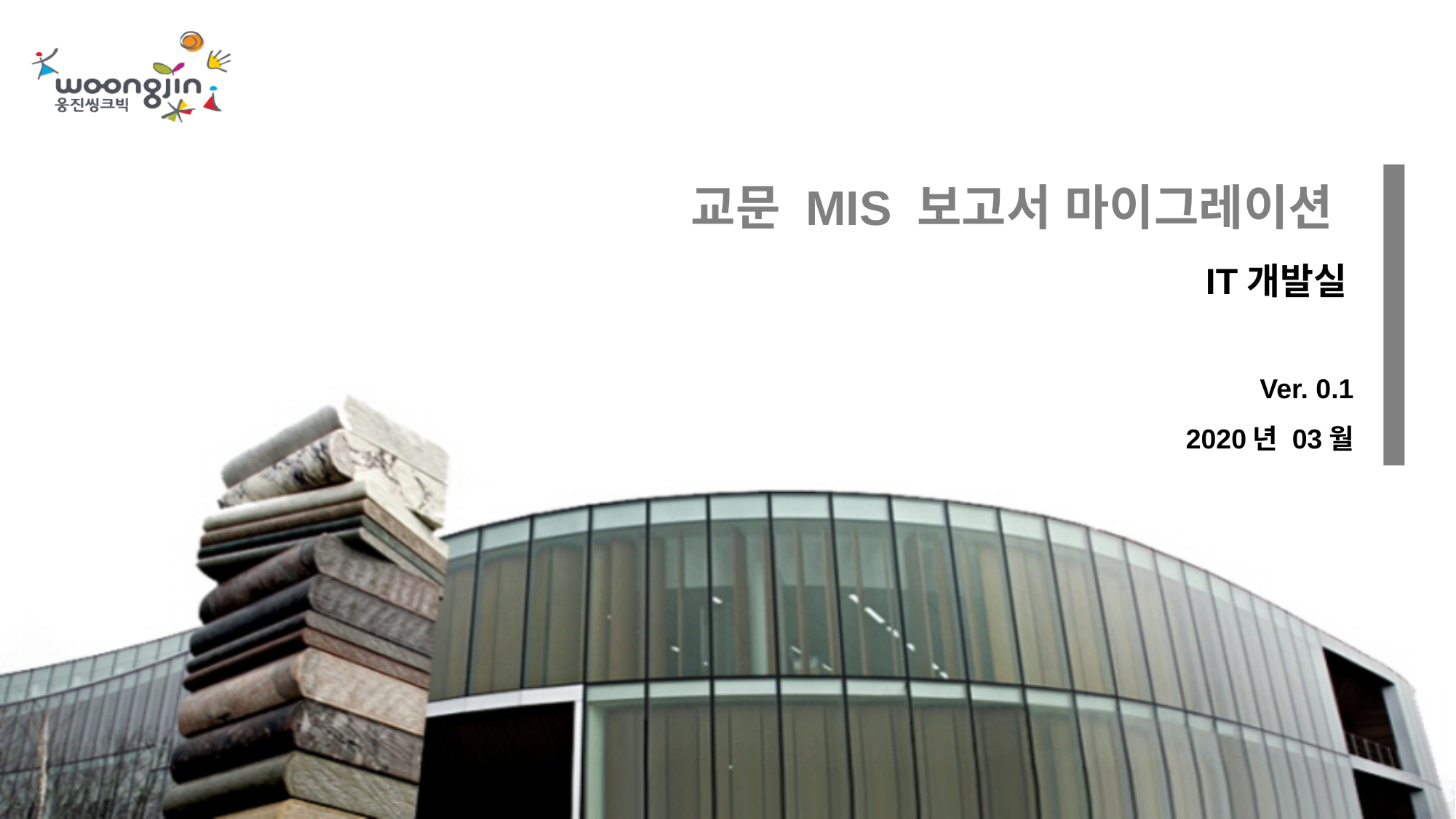

교문 MIS 보고서 마이그레이션
IT개발실
Ver. 0.1
2020년 03월